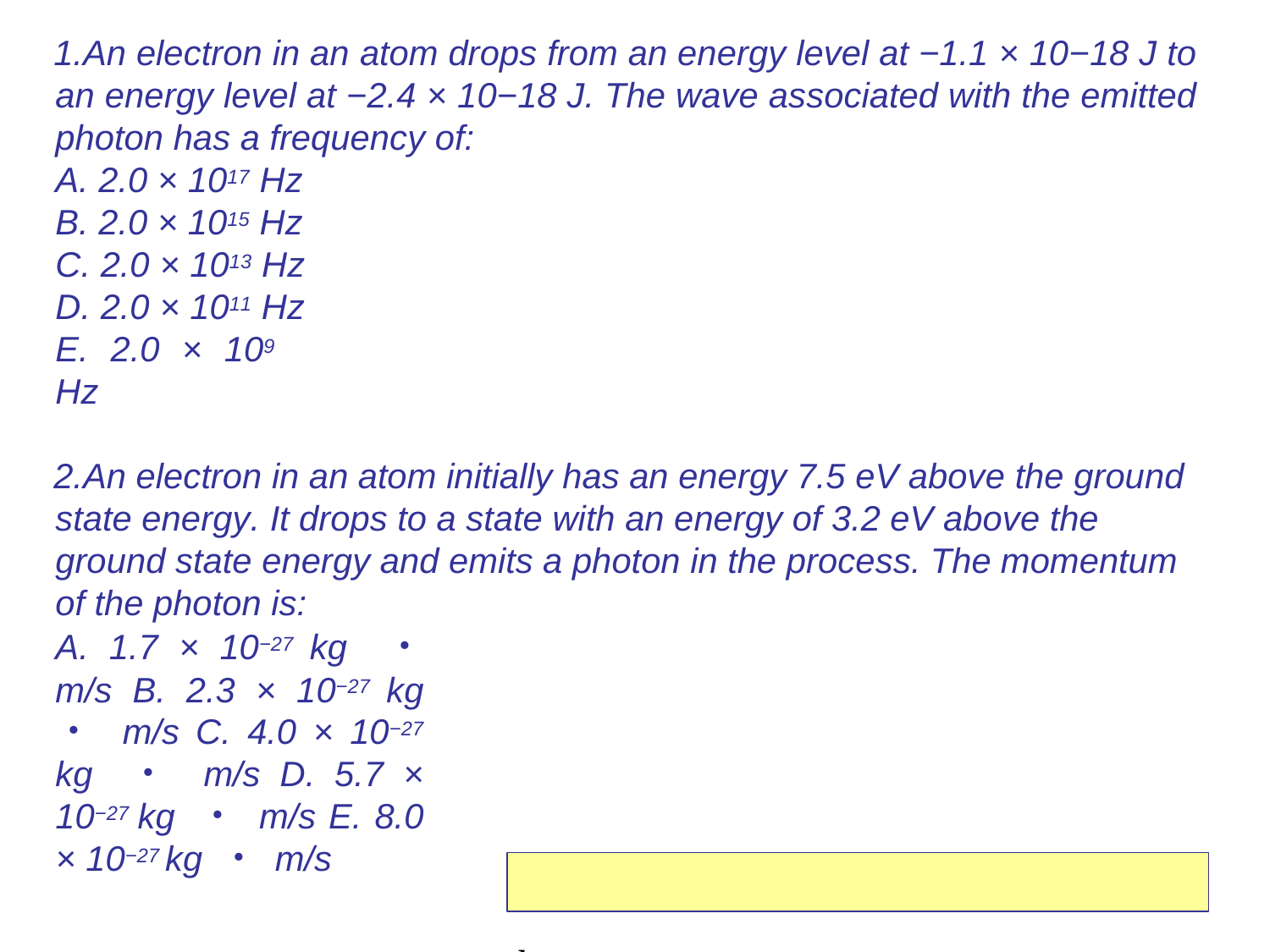

An electron in an atom drops from an energy level at −1.1 × 10−18 J to an energy level at −2.4 × 10−18 J. The wave associated with the emitted photon has a frequency of:
A. 2.0 × 1017 Hz
B. 2.0 × 1015 Hz
C. 2.0 × 1013 Hz
D. 2.0 × 1011 Hz
E. 2.0 × 109  Hz

An electron in an atom initially has an energy 7.5 eV above the ground state energy. It drops to a state with an energy of 3.2 eV above the ground state energy and emits a photon in the process. The momentum of the photon is:
A. 1.7 × 10−27 kg ・ m/s B. 2.3 × 10−27 kg ・ m/s C. 4.0 × 10−27 kg ・ m/s D. 5.7 × 10−27 kg ・ m/s E. 8.0 × 10−27 kg ・ m/s

h = 6.63×10−34   J ⋅s	= 4.14×10−15   eV ⋅s